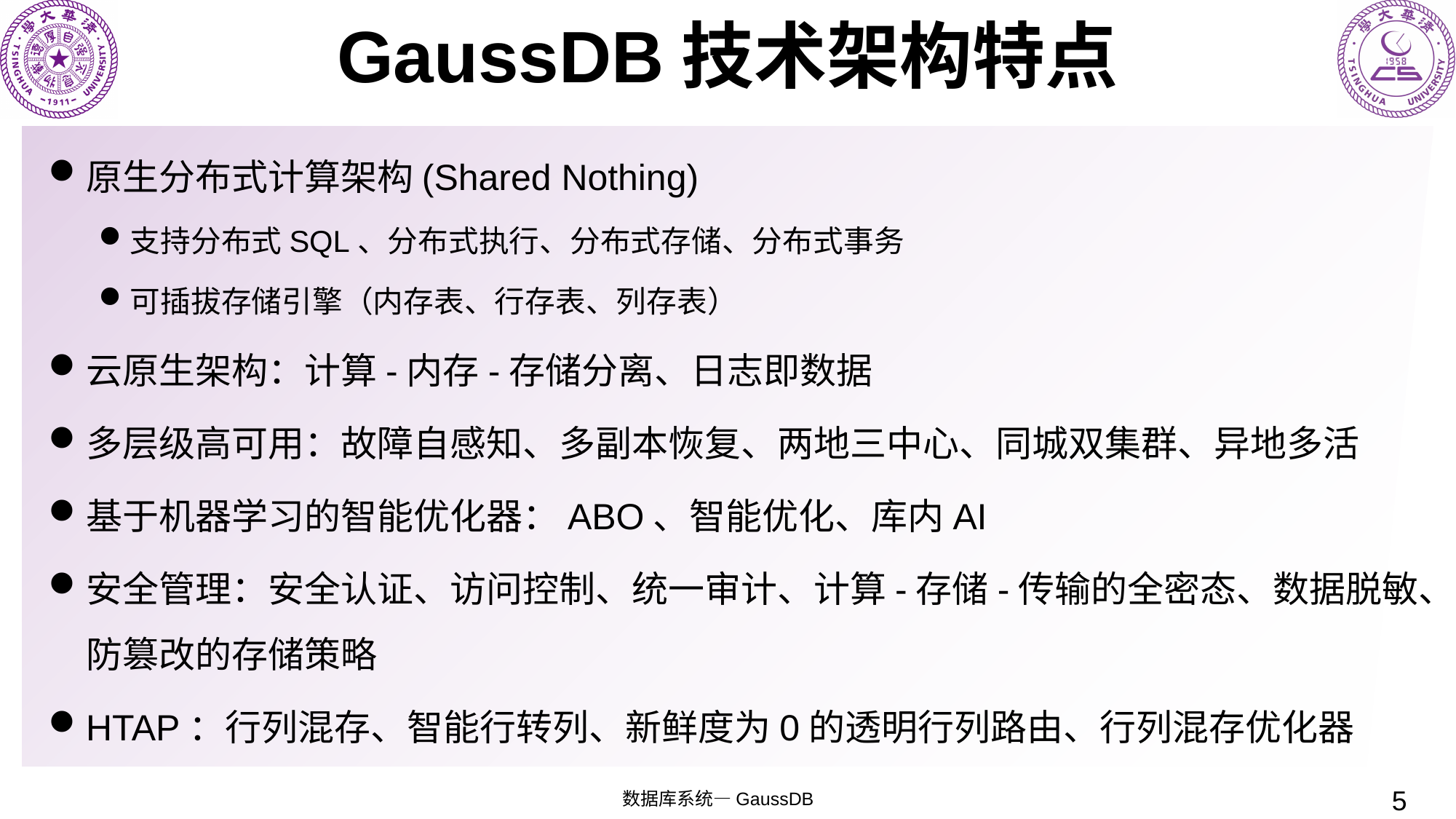

# GaussDB技术架构特点

原生分布式计算架构(Shared Nothing)
支持分布式SQL、分布式执行、分布式存储、分布式事务
可插拔存储引擎（内存表、行存表、列存表）
云原生架构：计算-内存-存储分离、日志即数据
多层级高可用：故障自感知、多副本恢复、两地三中心、同城双集群、异地多活
基于机器学习的智能优化器：ABO、智能优化、库内AI
安全管理：安全认证、访问控制、统一审计、计算-存储-传输的全密态、数据脱敏、防篡改的存储策略
HTAP：行列混存、智能行转列、新鲜度为0的透明行列路由、行列混存优化器
5
数据库系统—GaussDB